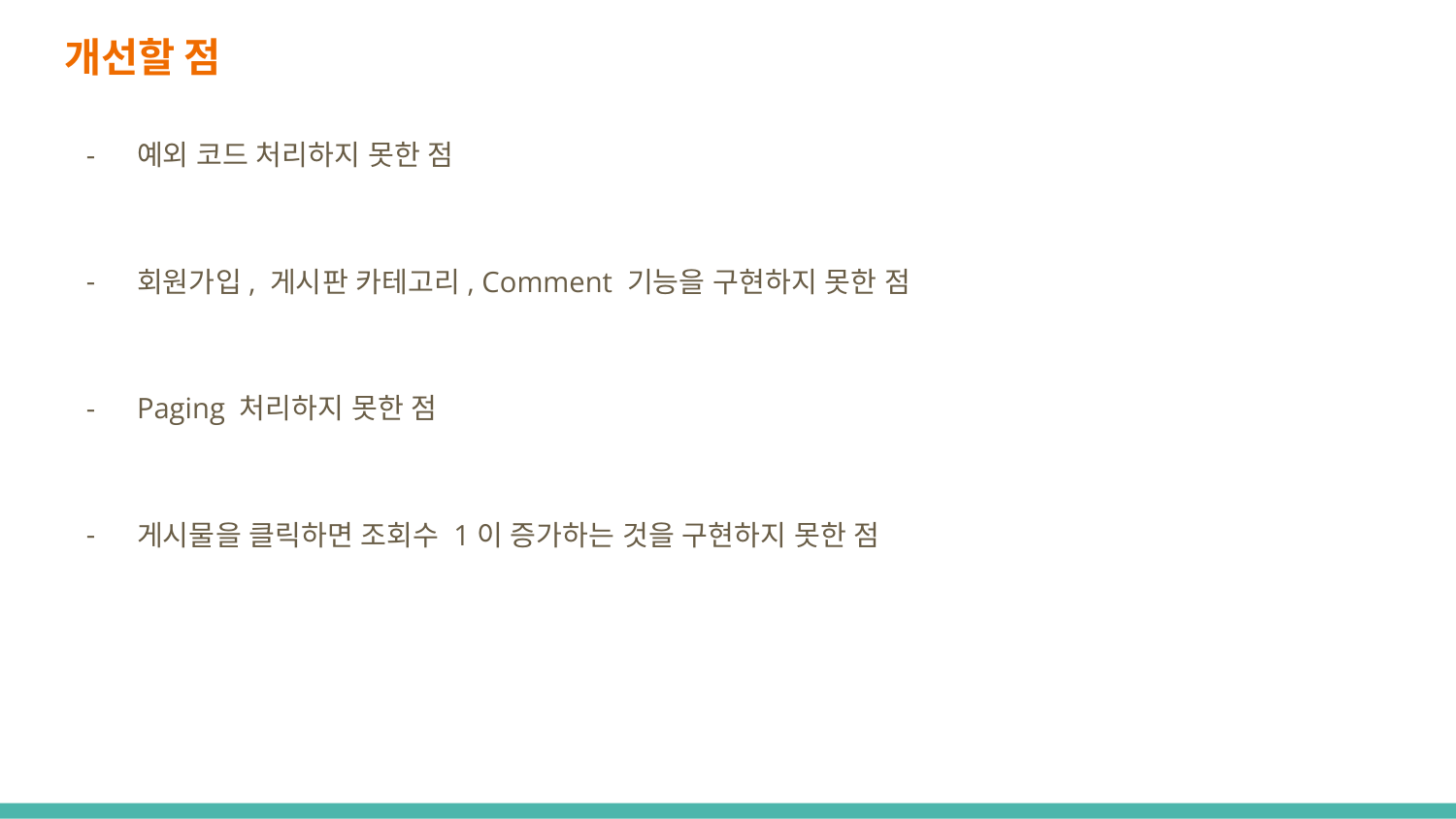

# 개선할 점
예외 코드 처리하지 못한 점

회원가입, 게시판 카테고리, Comment 기능을 구현하지 못한 점

Paging 처리하지 못한 점

게시물을 클릭하면 조회수 1이 증가하는 것을 구현하지 못한 점